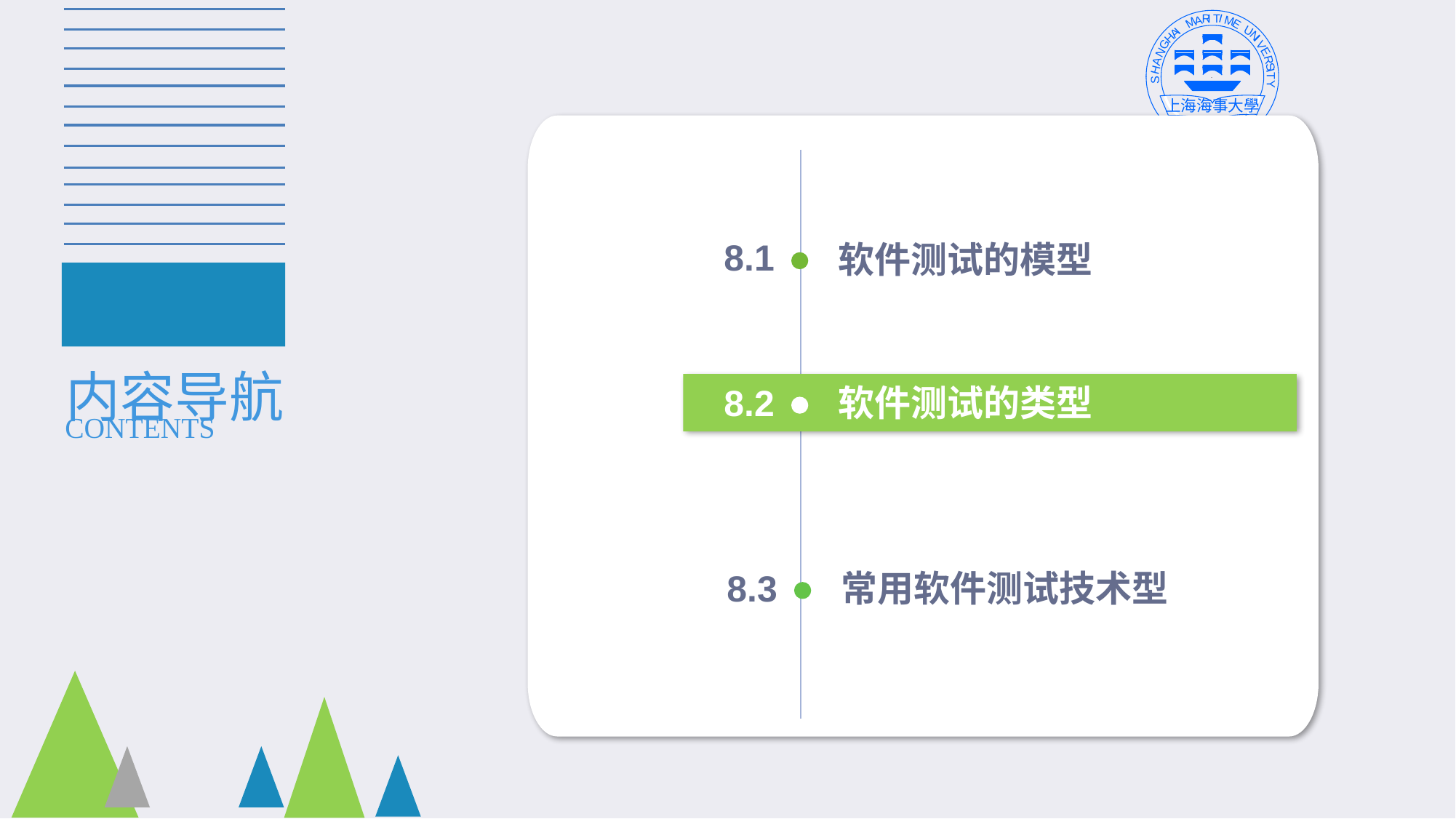

8.1
软件测试的模型

内容导航

8.2
软件测试的类型

CONTENTS
8.3
常用软件测试技术型

580